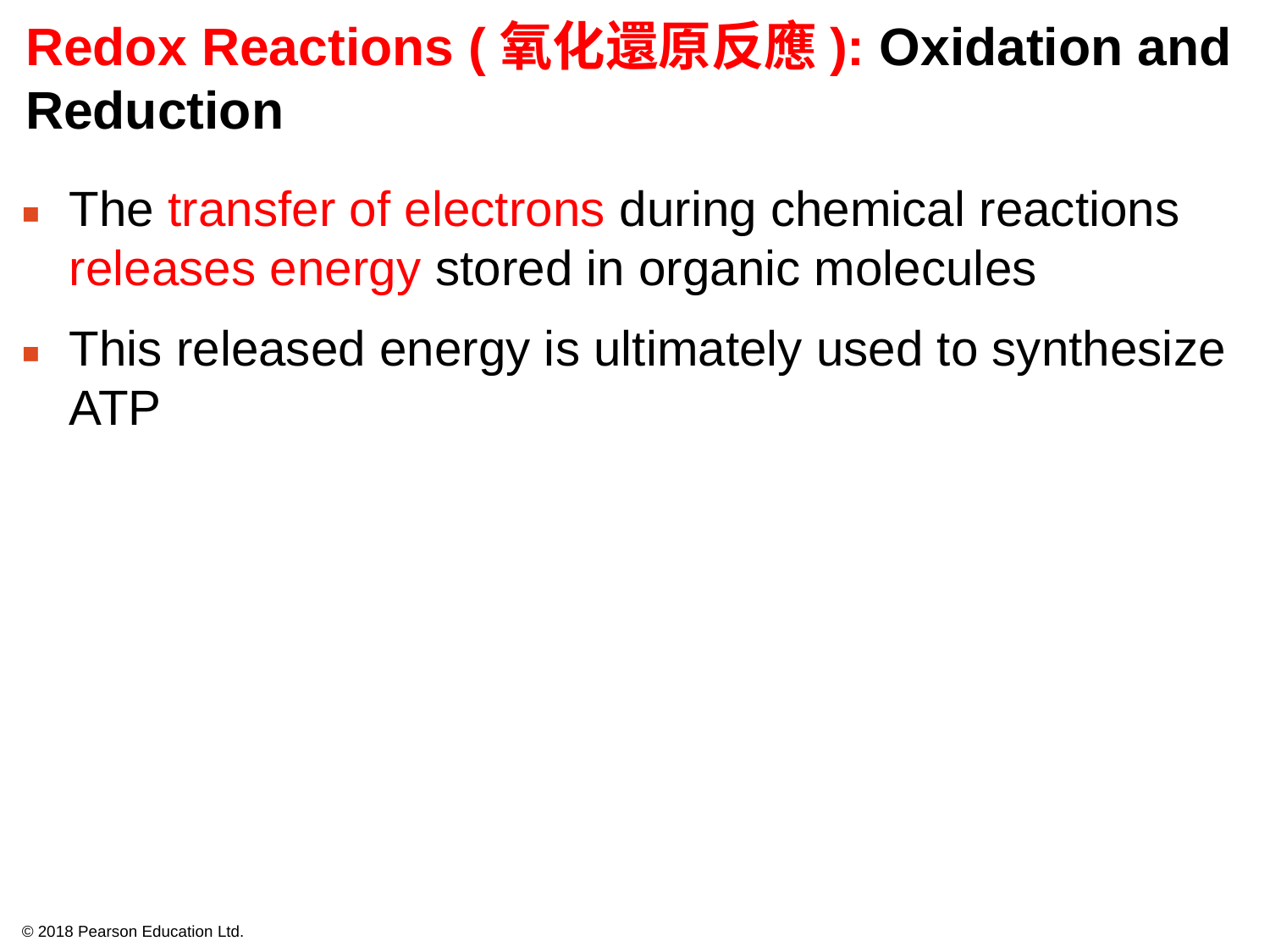

# Redox Reactions (氧化還原反應): Oxidation and Reduction
The transfer of electrons during chemical reactions releases energy stored in organic molecules
This released energy is ultimately used to synthesize ATP

© 2018 Pearson Education Ltd.